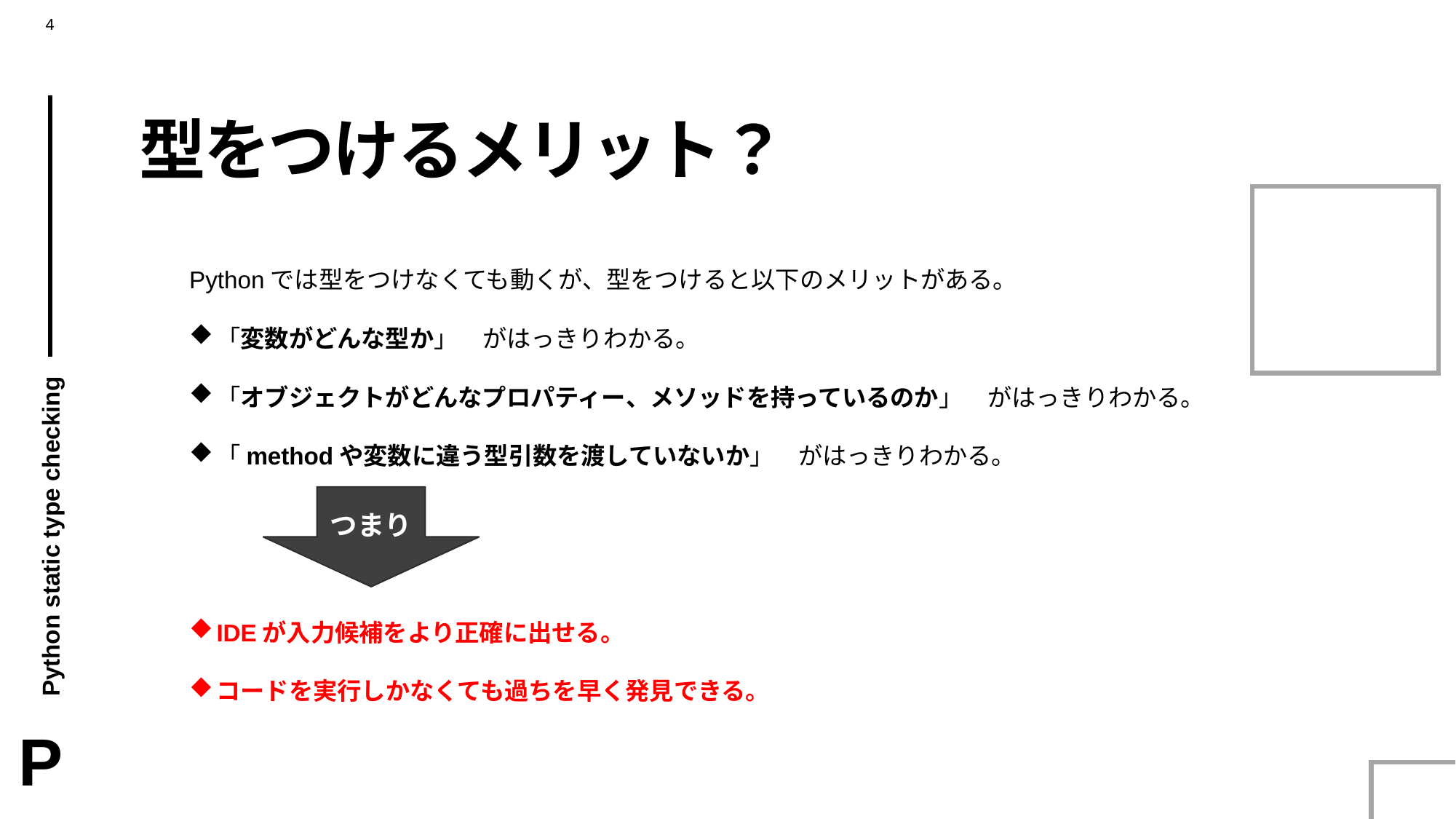

# 型をつけるメリット？
Pythonでは型をつけなくても動くが、型をつけると以下のメリットがある。
「変数がどんな型か」　がはっきりわかる。
「オブジェクトがどんなプロパティー、メソッドを持っているのか」　がはっきりわかる。
「methodや変数に違う型引数を渡していないか」　がはっきりわかる。

IDEが入力候補をより正確に出せる。
コードを実行しかなくても過ちを早く発見できる。
つまり